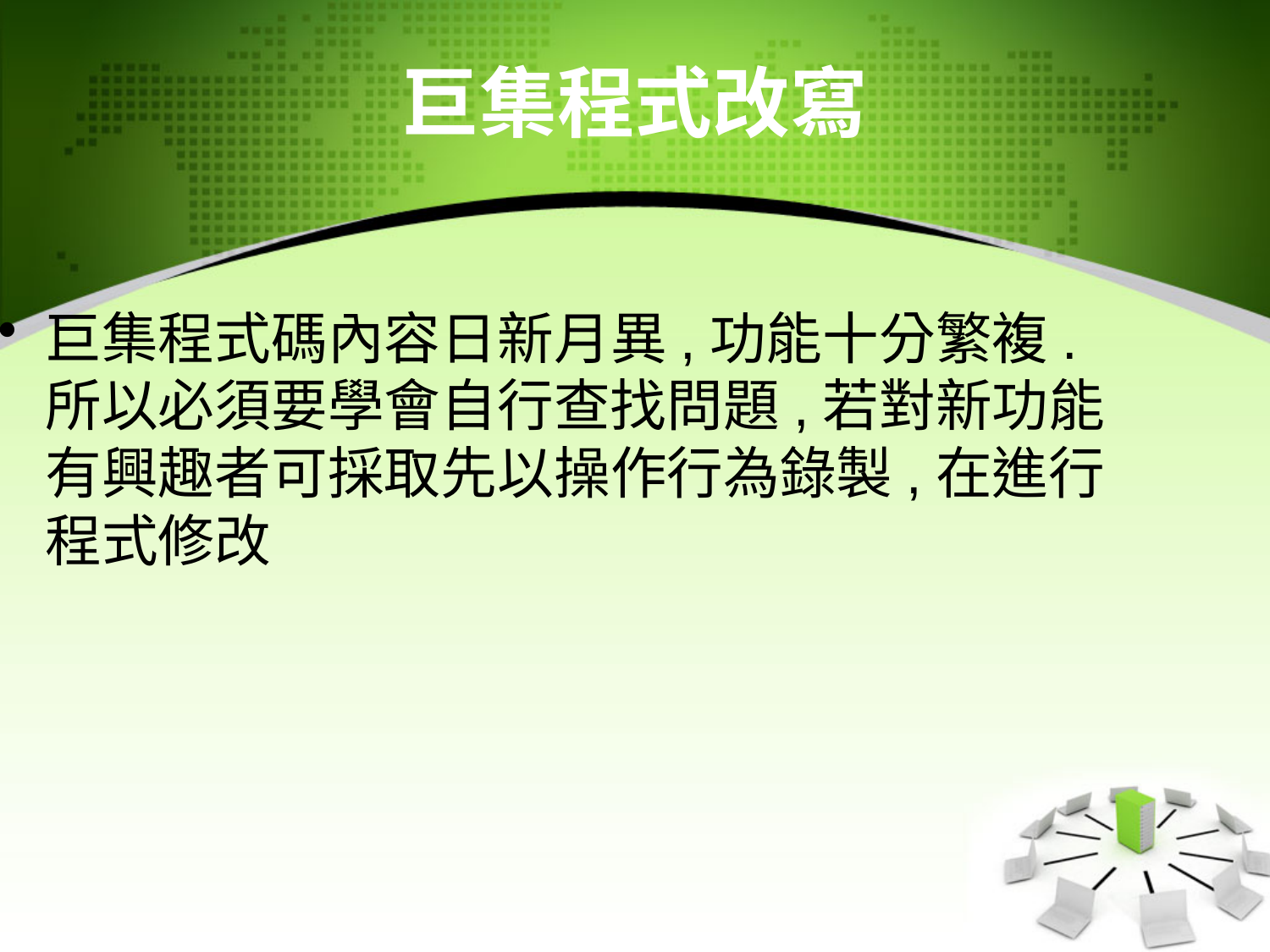

# 巨集程式改寫
巨集程式碼內容日新月異,功能十分繁複.所以必須要學會自行查找問題,若對新功能有興趣者可採取先以操作行為錄製,在進行程式修改